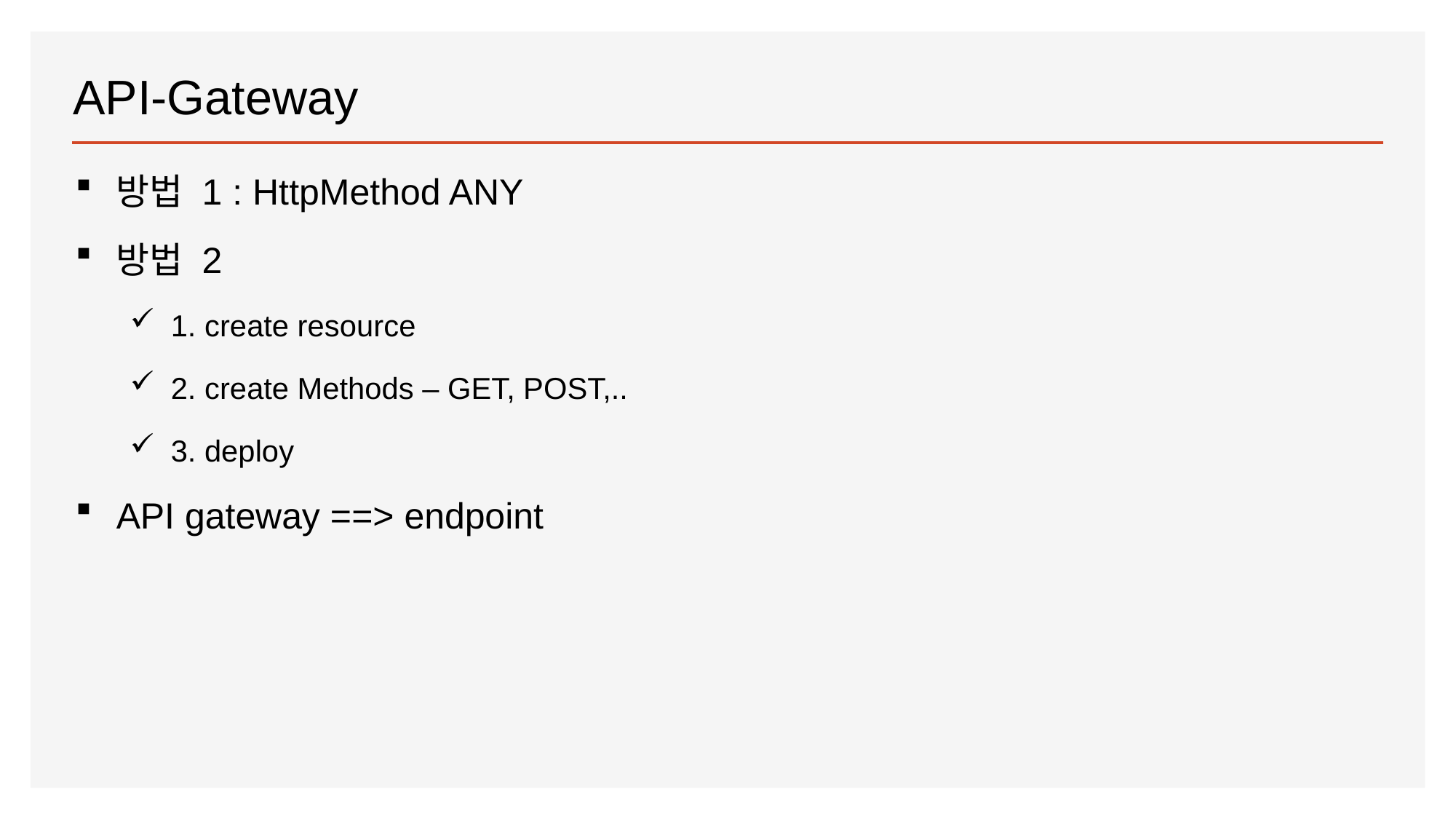

# API-Gateway
방법 1 : HttpMethod ANY
방법 2
1. create resource
2. create Methods – GET, POST,..
3. deploy
API gateway ==> endpoint